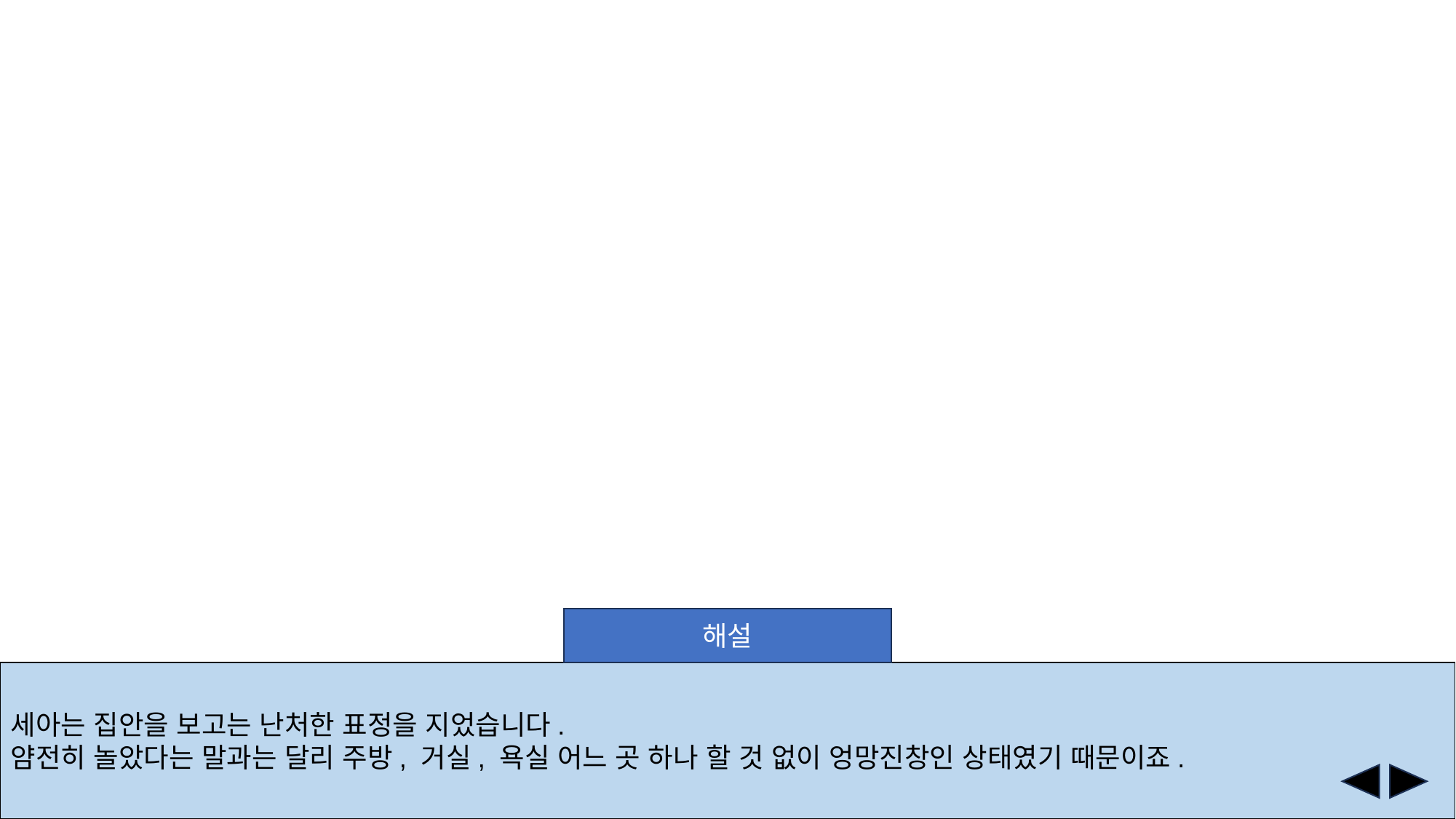

해설
세아는 집안을 보고는 난처한 표정을 지었습니다.
얌전히 놀았다는 말과는 달리 주방, 거실, 욕실 어느 곳 하나 할 것 없이 엉망진창인 상태였기 때문이죠.